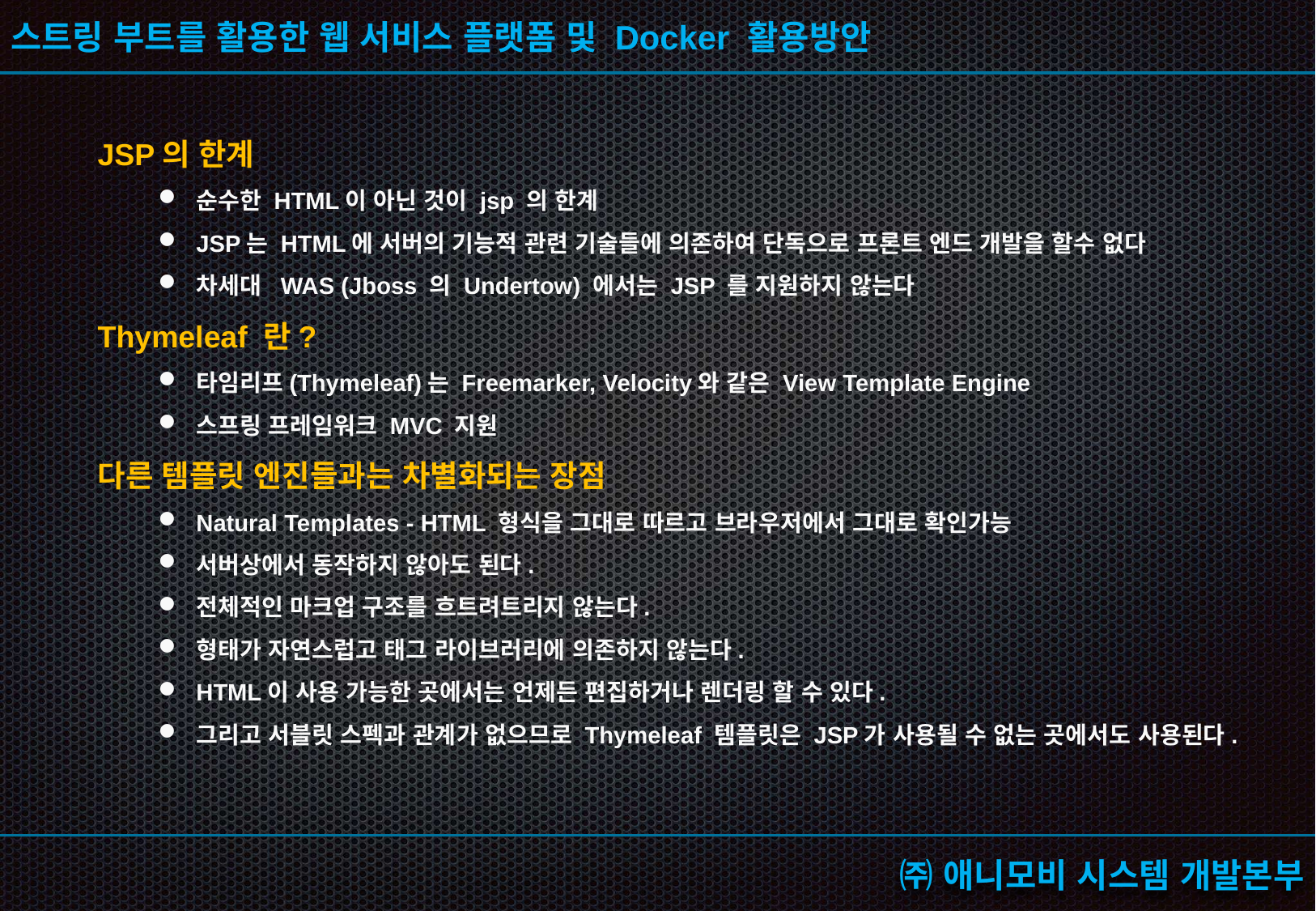

JSP의 한계
순수한 HTML이 아닌 것이 jsp 의 한계
JSP는 HTML에 서버의 기능적 관련 기술들에 의존하여 단독으로 프론트 엔드 개발을 할수 없다
차세대  WAS (Jboss 의 Undertow) 에서는 JSP 를 지원하지 않는다
Thymeleaf 란?
타임리프(Thymeleaf)는 Freemarker, Velocity와 같은 View Template Engine
스프링 프레임워크 MVC 지원
다른 템플릿 엔진들과는 차별화되는 장점
Natural Templates - HTML 형식을 그대로 따르고 브라우저에서 그대로 확인가능
서버상에서 동작하지 않아도 된다.
전체적인 마크업 구조를 흐트려트리지 않는다.
형태가 자연스럽고 태그 라이브러리에 의존하지 않는다.
HTML이 사용 가능한 곳에서는 언제든 편집하거나 렌더링 할 수 있다.
그리고 서블릿 스펙과 관계가 없으므로 Thymeleaf 템플릿은 JSP가 사용될 수 없는 곳에서도 사용된다.